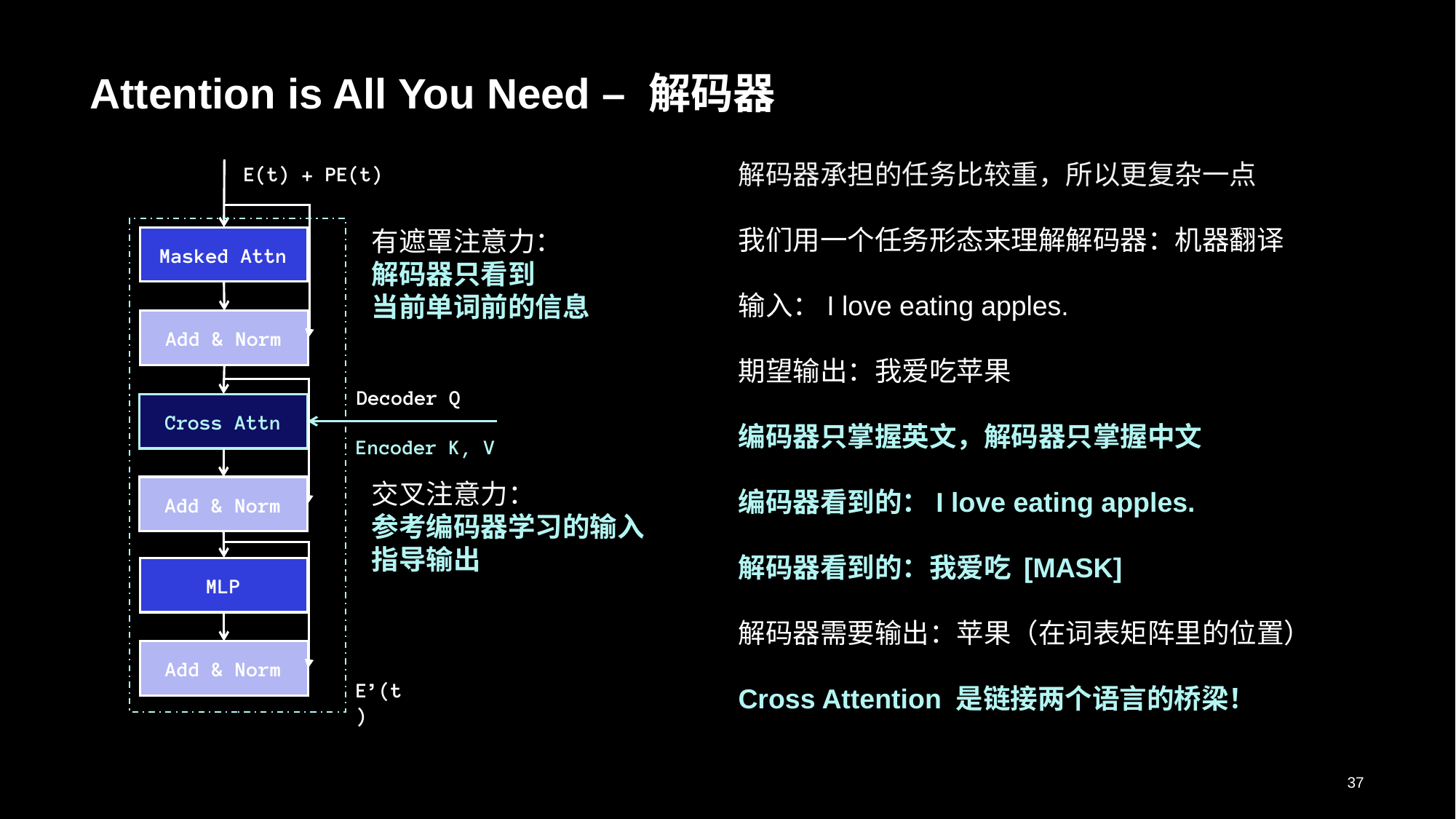

# Attention is All You Need – 解码器
解码器承担的任务比较重，所以更复杂一点

我们用一个任务形态来理解解码器：机器翻译

输入：I love eating apples.

期望输出：我爱吃苹果

编码器只掌握英文，解码器只掌握中文

编码器看到的：I love eating apples.

解码器看到的：我爱吃 [MASK]

解码器需要输出：苹果（在词表矩阵里的位置）

Cross Attention 是链接两个语言的桥梁！
E(t) + PE(t)

有遮罩注意力：
解码器只看到
当前单词前的信息
Masked Attn
Add & Norm
Decoder Q
Cross Attn
Encoder K, V
交叉注意力：
参考编码器学习的输入
指导输出
Add & Norm
MLP
Add & Norm
E’(t)
37